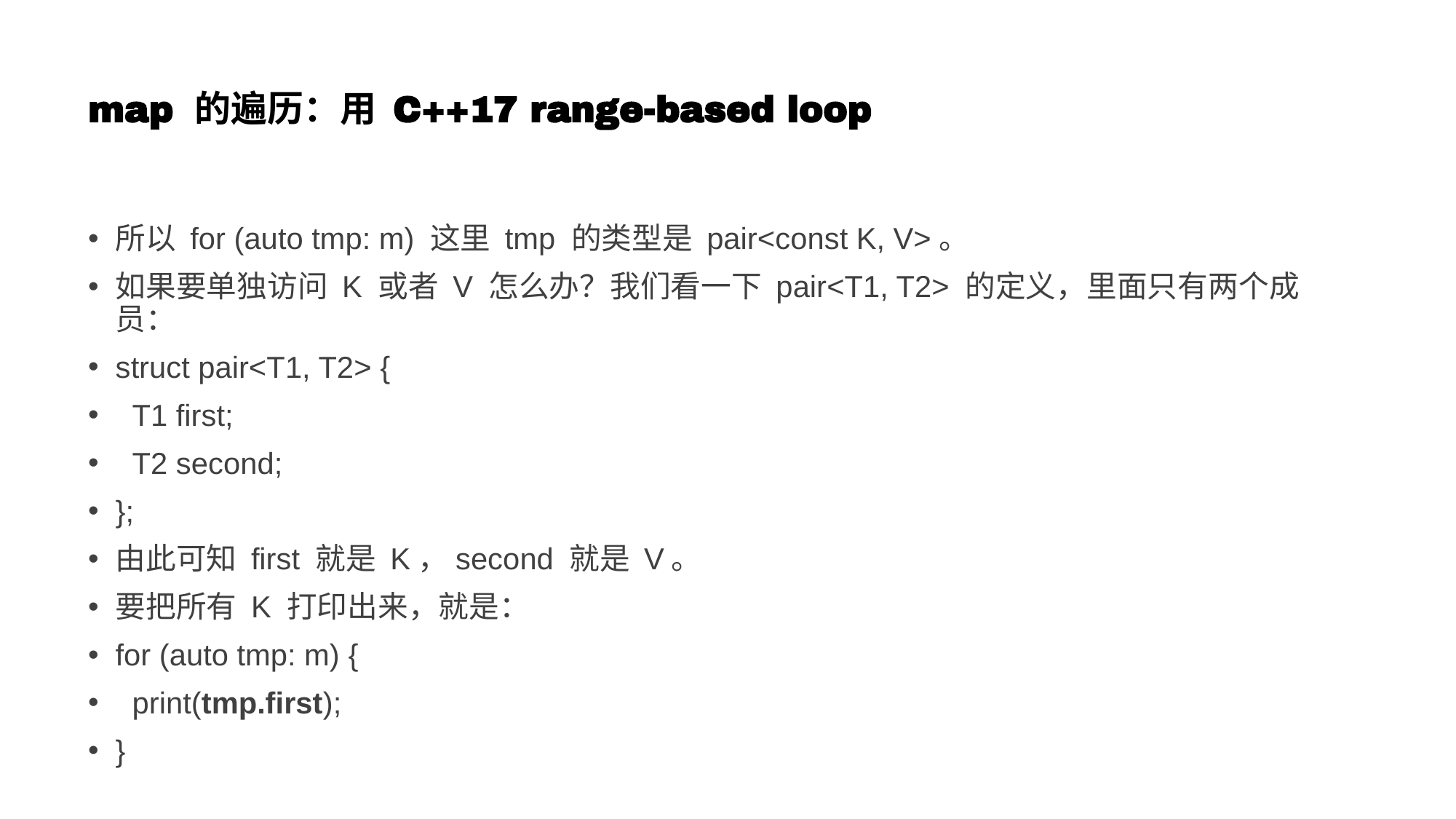

# map 的遍历：用 C++17 range-based loop
所以 for (auto tmp: m) 这里 tmp 的类型是 pair<const K, V>。
如果要单独访问 K 或者 V 怎么办？我们看一下 pair<T1, T2> 的定义，里面只有两个成员：
struct pair<T1, T2> {
  T1 first;
  T2 second;
};
由此可知 first 就是 K，second 就是 V。
要把所有 K 打印出来，就是：
for (auto tmp: m) {
  print(tmp.first);
}